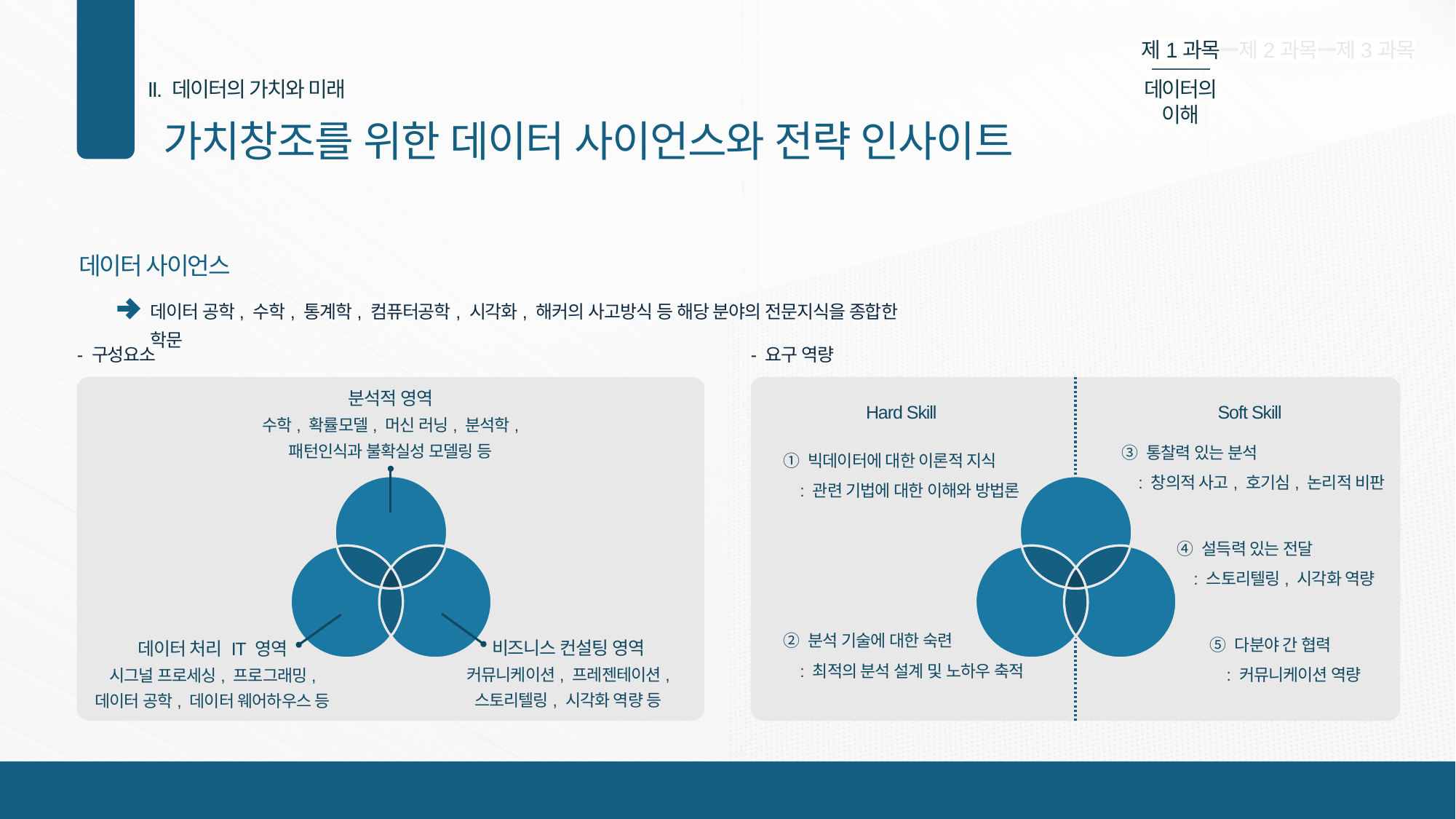

Heavy
제1과목
제2과목
제3과목
ExtraBold

II. 데이터의 가치와 미래
데이터의 이해
Bold
가치창조를 위한 데이터 사이언스와 전략 인사이트
Regular
03
Light
데이터 사이언스
데이터 공학, 수학, 통계학, 컴퓨터공학, 시각화, 해커의 사고방식 등 해당 분야의 전문지식을 종합한 학문

- 구성요소
- 요구 역량

분석적 영역
수학, 확률모델, 머신 러닝, 분석학,
패턴인식과 불확실성 모델링 등
Hard Skill
Soft Skill
③ 통찰력 있는 분석
    : 창의적 사고, 호기심, 논리적 비판
① 빅데이터에 대한 이론적 지식
    : 관련 기법에 대한 이해와 방법론

Analytics
Analytics
④ 설득력 있는 전달
    : 스토리텔링, 시각화 역량
Business
Business
IT
IT
② 분석 기술에 대한 숙련
    : 최적의 분석 설계 및 노하우 축적
⑤ 다분야 간 협력
    : 커뮤니케이션 역량
비즈니스 컨설팅 영역
커뮤니케이션, 프레젠테이션,
스토리텔링, 시각화 역량 등
데이터 처리 IT 영역
시그널 프로세싱, 프로그래밍,
데이터 공학, 데이터 웨어하우스 등
12